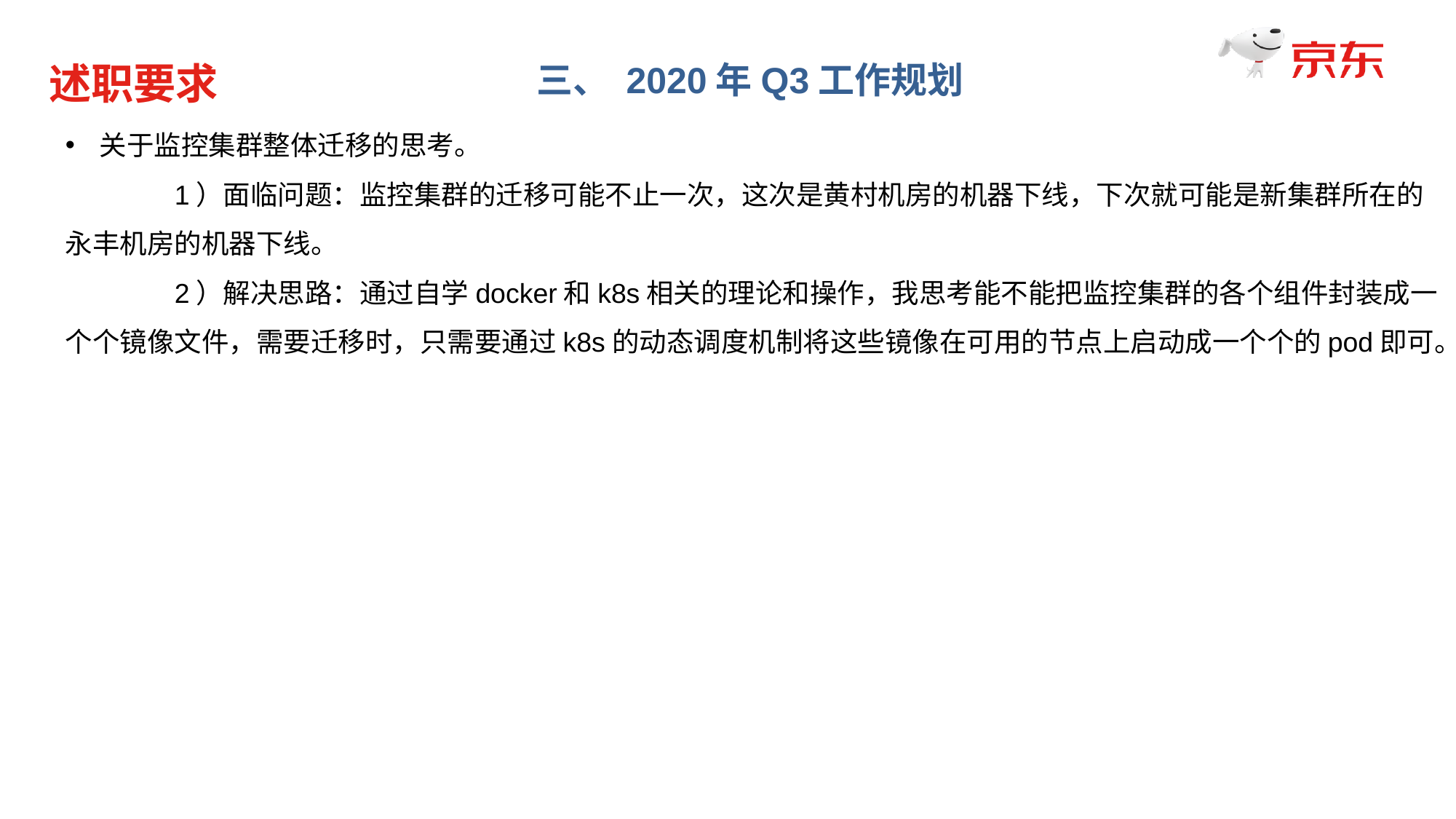

述职要求
三、 2020年Q3工作规划

关于监控集群整体迁移的思考。
	1）面临问题：监控集群的迁移可能不止一次，这次是黄村机房的机器下线，下次就可能是新集群所在的永丰机房的机器下线。
	2）解决思路：通过自学docker和k8s相关的理论和操作，我思考能不能把监控集群的各个组件封装成一个个镜像文件，需要迁移时，只需要通过k8s的动态调度机制将这些镜像在可用的节点上启动成一个个的pod即可。